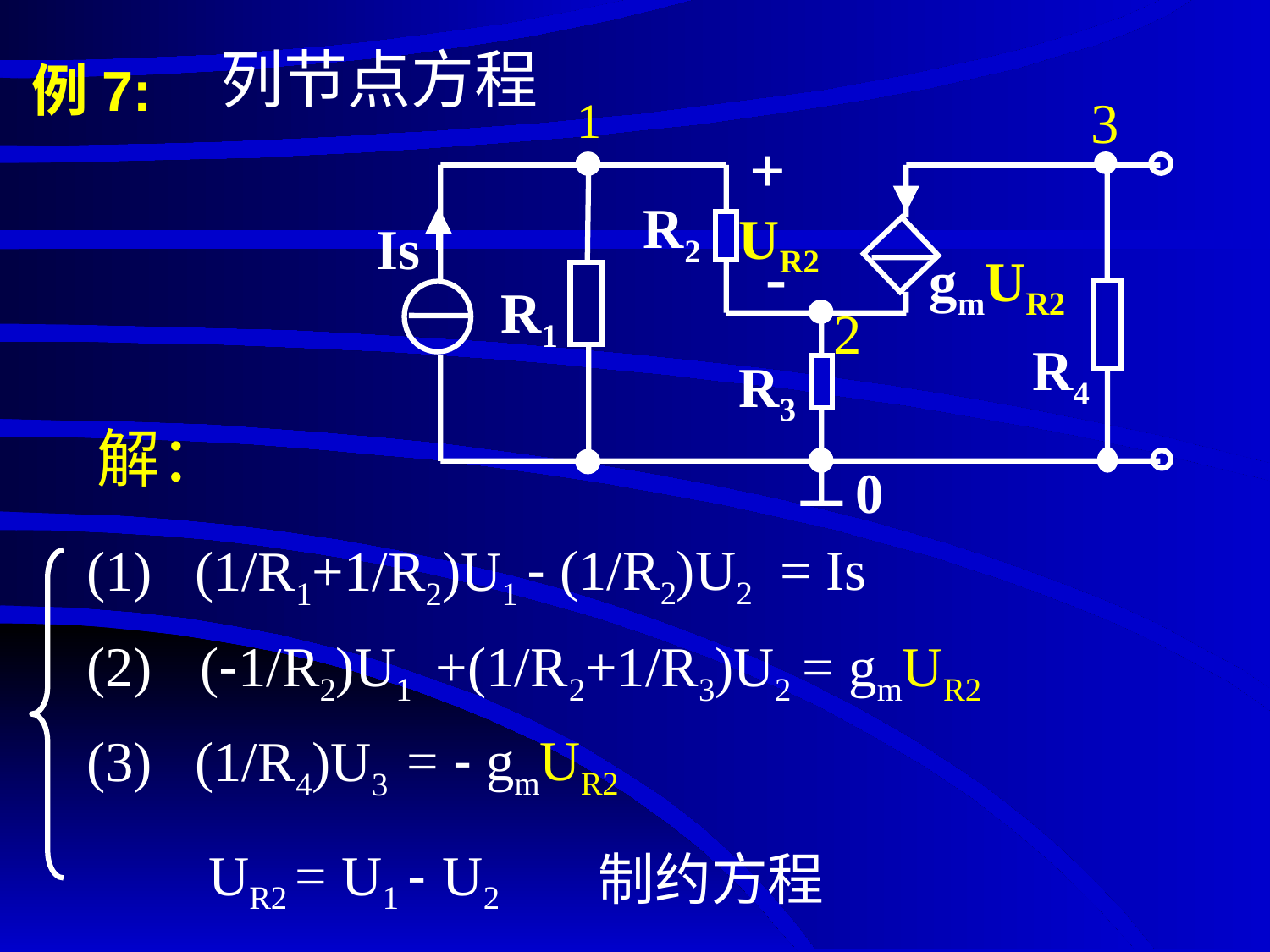

# 例7:
列节点方程
3
1
+
 -

R2

UR2
Is

gmUR2

R1

2

R4

R3

0

解：
- (1/R2)U2
= Is
(1)   (1/R1+1/R2)U1

(2)                    +(1/R2+1/R3)U2
(-1/R2)U1
 = gmUR2
= - gmUR2
(3)   (1/R4)U3
UR2 = U1 - U2
 制约方程